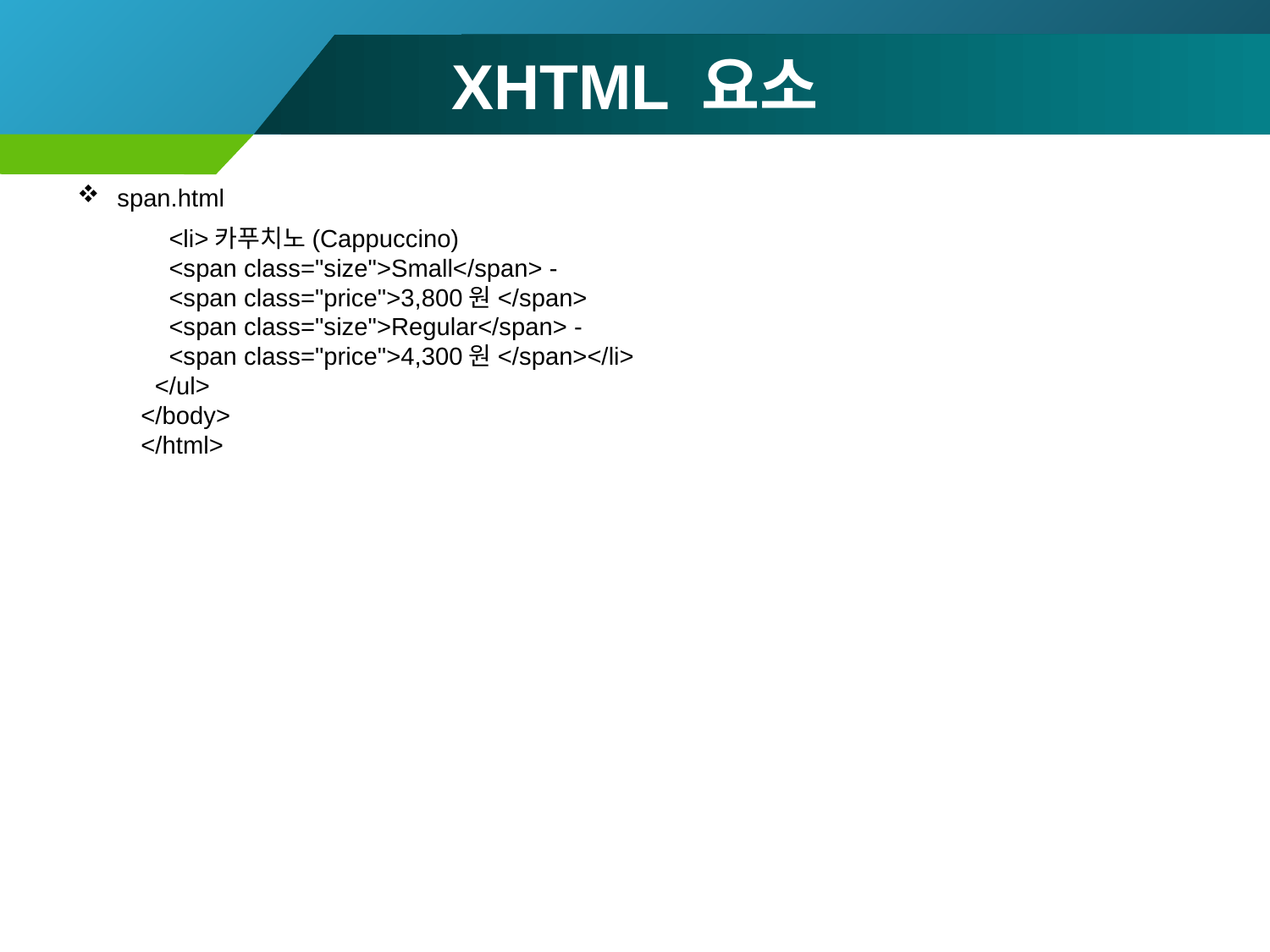

# XHTML 요소
span.html
    <li>카푸치노(Cappuccino)
    <span class="size">Small</span> -
    <span class="price">3,800원</span>
    <span class="size">Regular</span> -
    <span class="price">4,300원</span></li>
  </ul>
</body>
</html>
136